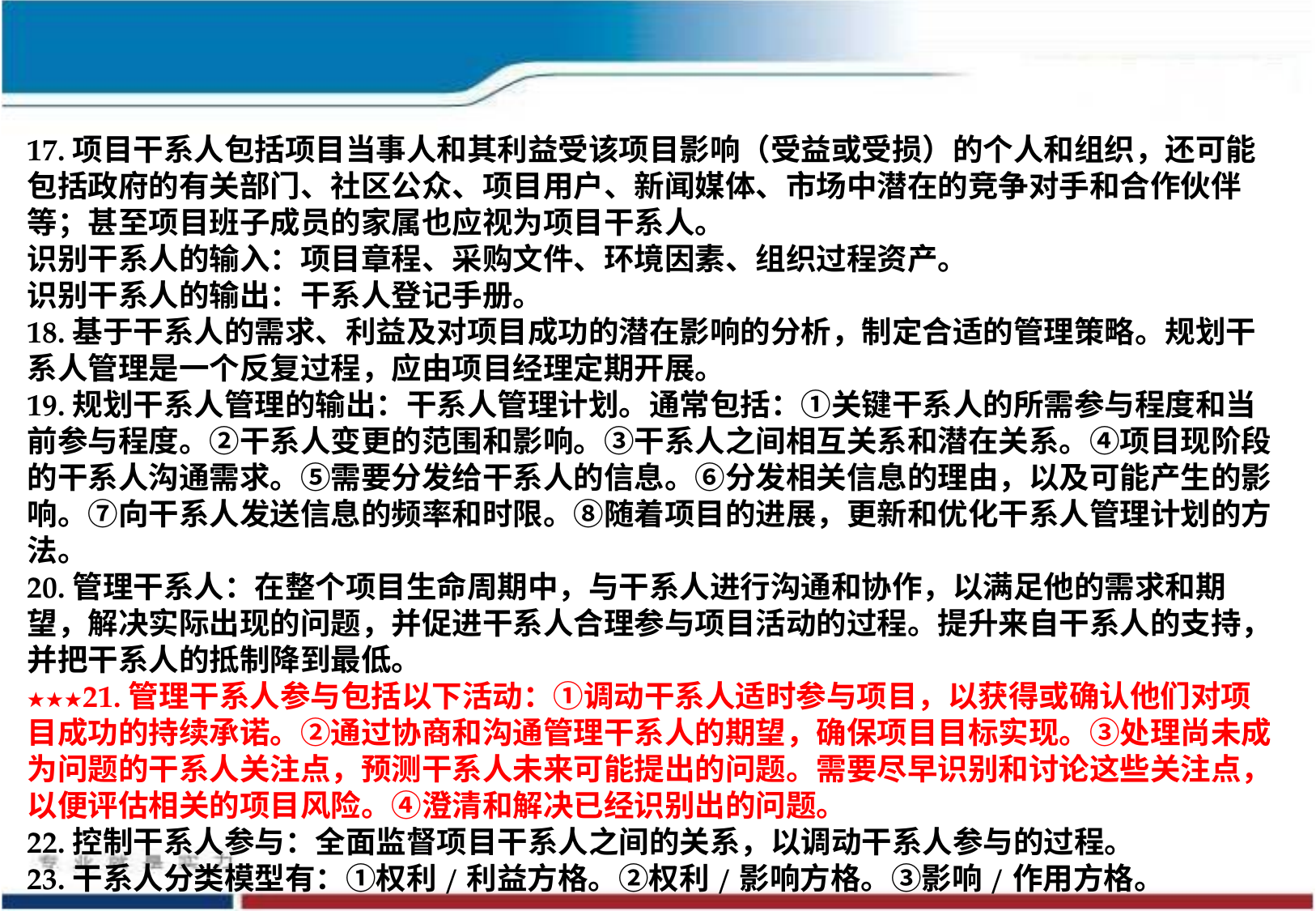

17.项目干系人包括项目当事人和其利益受该项目影响（受益或受损）的个人和组织，还可能包括政府的有关部门、社区公众、项目用户、新闻媒体、市场中潜在的竞争对手和合作伙伴等；甚至项目班子成员的家属也应视为项目干系人。
识别干系人的输入：项目章程、采购文件、环境因素、组织过程资产。
识别干系人的输出：干系人登记手册。
18.基于干系人的需求、利益及对项目成功的潜在影响的分析，制定合适的管理策略。规划干系人管理是一个反复过程，应由项目经理定期开展。
19.规划干系人管理的输出：干系人管理计划。通常包括：①关键干系人的所需参与程度和当前参与程度。②干系人变更的范围和影响。③干系人之间相互关系和潜在关系。④项目现阶段的干系人沟通需求。⑤需要分发给干系人的信息。⑥分发相关信息的理由，以及可能产生的影响。⑦向干系人发送信息的频率和时限。⑧随着项目的进展，更新和优化干系人管理计划的方法。
20.管理干系人：在整个项目生命周期中，与干系人进行沟通和协作，以满足他的需求和期望，解决实际出现的问题，并促进干系人合理参与项目活动的过程。提升来自干系人的支持，并把干系人的抵制降到最低。
★★★21.管理干系人参与包括以下活动：①调动干系人适时参与项目，以获得或确认他们对项目成功的持续承诺。②通过协商和沟通管理干系人的期望，确保项目目标实现。③处理尚未成为问题的干系人关注点，预测干系人未来可能提出的问题。需要尽早识别和讨论这些关注点，以便评估相关的项目风险。④澄清和解决已经识别出的问题。
22.控制干系人参与：全面监督项目干系人之间的关系，以调动干系人参与的过程。
23.干系人分类模型有：①权利/利益方格。②权利/影响方格。③影响/作用方格。